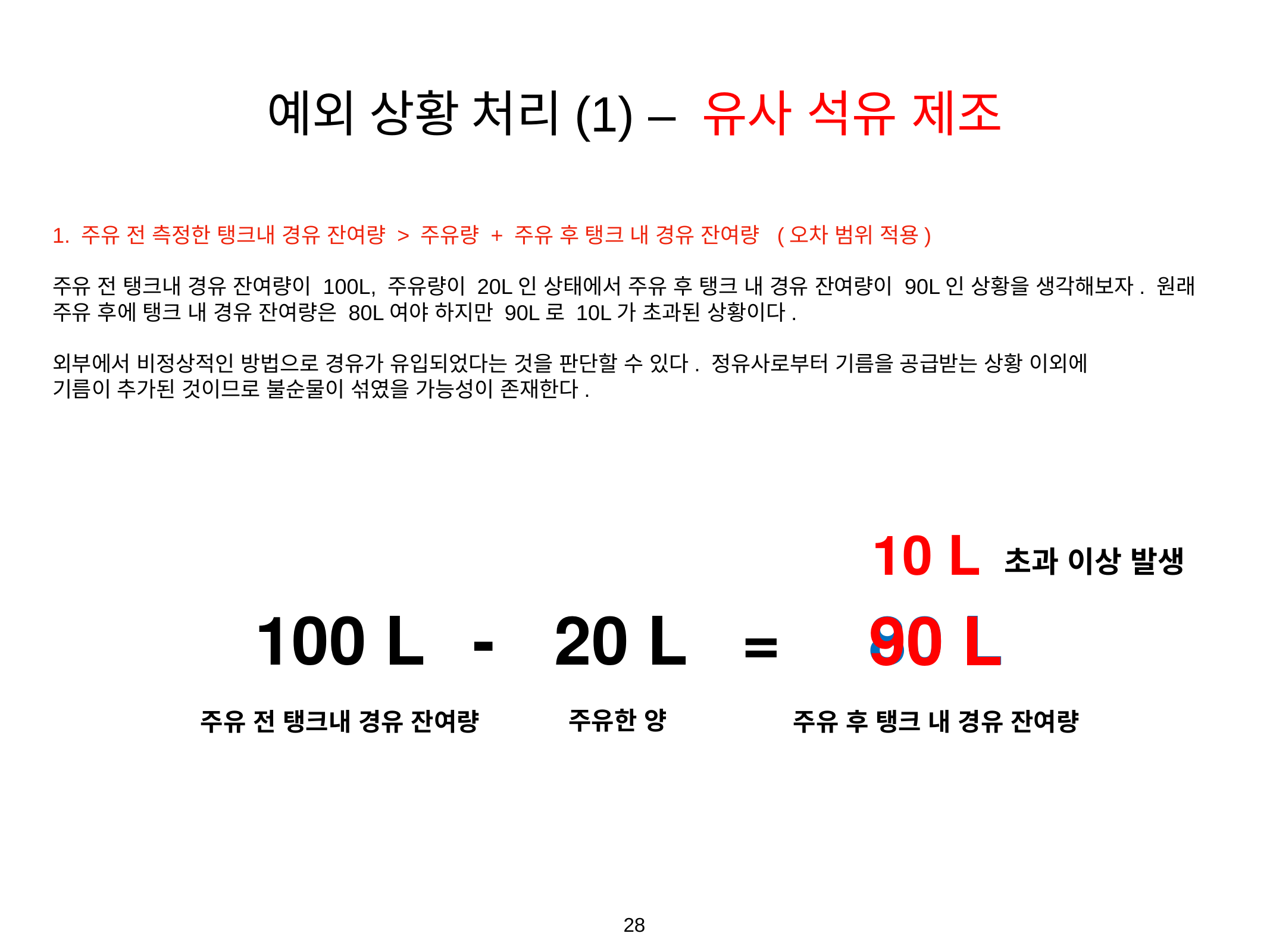

28
예외 상황 처리(1) – 유사 석유 제조
1. 주유 전 측정한 탱크내 경유 잔여량 > 주유량 + 주유 후 탱크 내 경유 잔여량  (오차 범위 적용)
주유 전 탱크내 경유 잔여량이 100L, 주유량이 20L인 상태에서 주유 후 탱크 내 경유 잔여량이 90L인 상황을 생각해보자. 원래 주유 후에 탱크 내 경유 잔여량은 80L여야 하지만 90L로 10L가 초과된 상황이다.
외부에서 비정상적인 방법으로 경유가 유입되었다는 것을 판단할 수 있다. 정유사로부터 기름을 공급받는 상황 이외에
기름이 추가된 것이므로 불순물이 섞였을 가능성이 존재한다.
    	 uint256 inputFuelAmount = _sensoredTankAmount.add(_filledOutAmount);
    // 오차 범위를 반영한 최대 허용치
    uint256 maxErrorAmount = beforeFuelAmount.add(errorRange);
    // 오차 범위를 반영한 최소 허용치
    uint256 minErrorAmount = beforeFuelAmount.sub(errorRange);
    // 정상적인 루틴: 오차 범위 내에서 경유 변동량에 이상이 없는 경우

    else { //The tank has more fuel than it should.
        uint256 maxAbnormalAmount = _sensoredTankAmount.sub(beforeFuelAmount);
        beforeFuelAmount = _sensoredTankAmount;

        emit abnormalTankCheckedEvent(gasStation, gasTankType, "Tank has higher amount of gas. Possible abnormal liquid mixing occured", maxAbnormalAmount, _identificationValue );

10 L
초과 이상 발생
80 L
-
20 L
100 L
=
90 L
주유한 양
주유 후 탱크 내 경유 잔여량
주유 전 탱크내 경유 잔여량